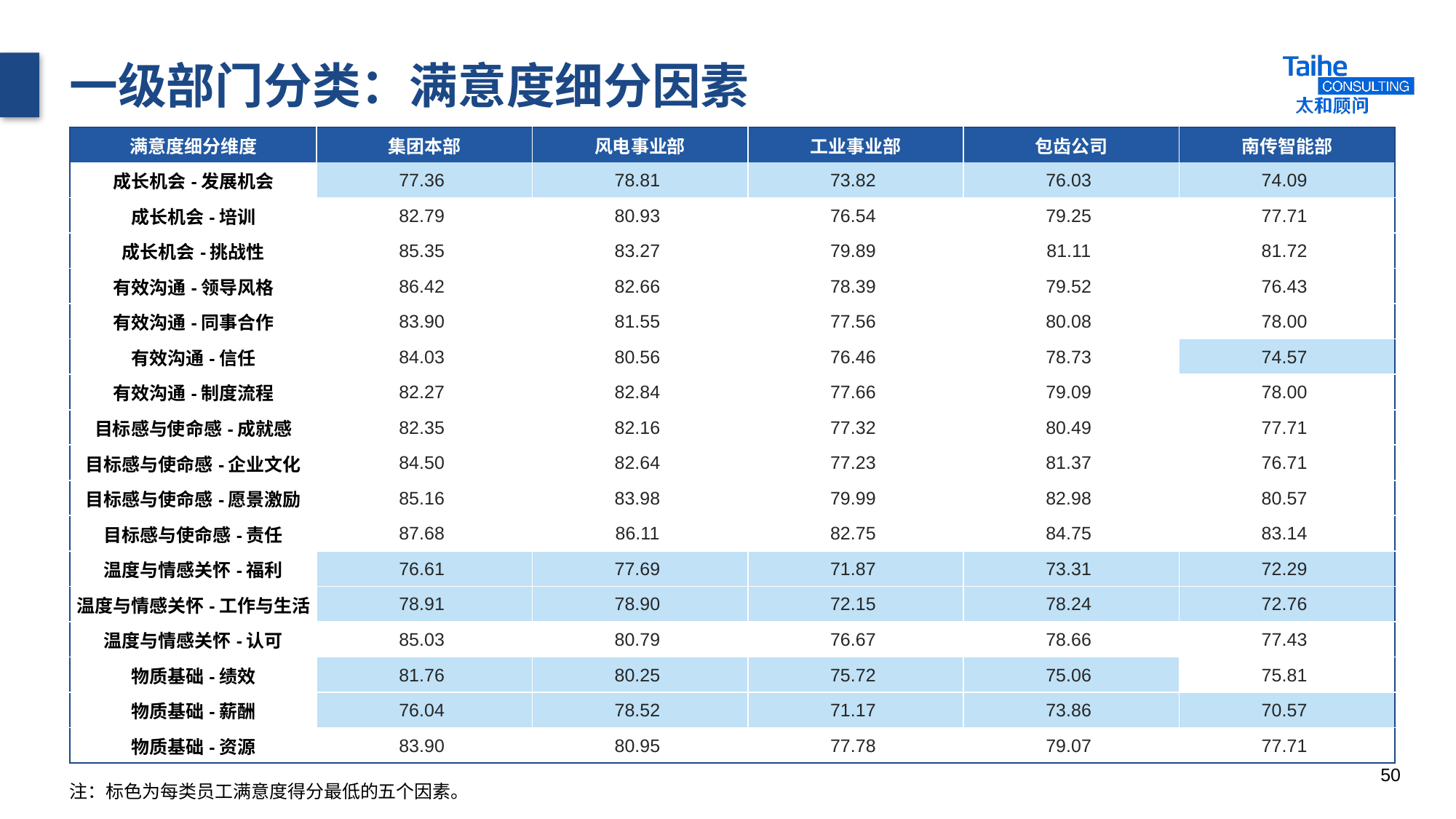

# 一级部门分类：满意度细分因素
| 满意度细分维度 | 集团本部 | 风电事业部 | 工业事业部 | 包齿公司 | 南传智能部 |
| --- | --- | --- | --- | --- | --- |
| 成长机会-发展机会 | 77.36 | 78.81 | 73.82 | 76.03 | 74.09 |
| 成长机会-培训 | 82.79 | 80.93 | 76.54 | 79.25 | 77.71 |
| 成长机会-挑战性 | 85.35 | 83.27 | 79.89 | 81.11 | 81.72 |
| 有效沟通-领导风格 | 86.42 | 82.66 | 78.39 | 79.52 | 76.43 |
| 有效沟通-同事合作 | 83.90 | 81.55 | 77.56 | 80.08 | 78.00 |
| 有效沟通-信任 | 84.03 | 80.56 | 76.46 | 78.73 | 74.57 |
| 有效沟通-制度流程 | 82.27 | 82.84 | 77.66 | 79.09 | 78.00 |
| 目标感与使命感-成就感 | 82.35 | 82.16 | 77.32 | 80.49 | 77.71 |
| 目标感与使命感-企业文化 | 84.50 | 82.64 | 77.23 | 81.37 | 76.71 |
| 目标感与使命感-愿景激励 | 85.16 | 83.98 | 79.99 | 82.98 | 80.57 |
| 目标感与使命感-责任 | 87.68 | 86.11 | 82.75 | 84.75 | 83.14 |
| 温度与情感关怀-福利 | 76.61 | 77.69 | 71.87 | 73.31 | 72.29 |
| 温度与情感关怀-工作与生活 | 78.91 | 78.90 | 72.15 | 78.24 | 72.76 |
| 温度与情感关怀-认可 | 85.03 | 80.79 | 76.67 | 78.66 | 77.43 |
| 物质基础-绩效 | 81.76 | 80.25 | 75.72 | 75.06 | 75.81 |
| 物质基础-薪酬 | 76.04 | 78.52 | 71.17 | 73.86 | 70.57 |
| 物质基础-资源 | 83.90 | 80.95 | 77.78 | 79.07 | 77.71 |
50
注：标色为每类员工满意度得分最低的五个因素。